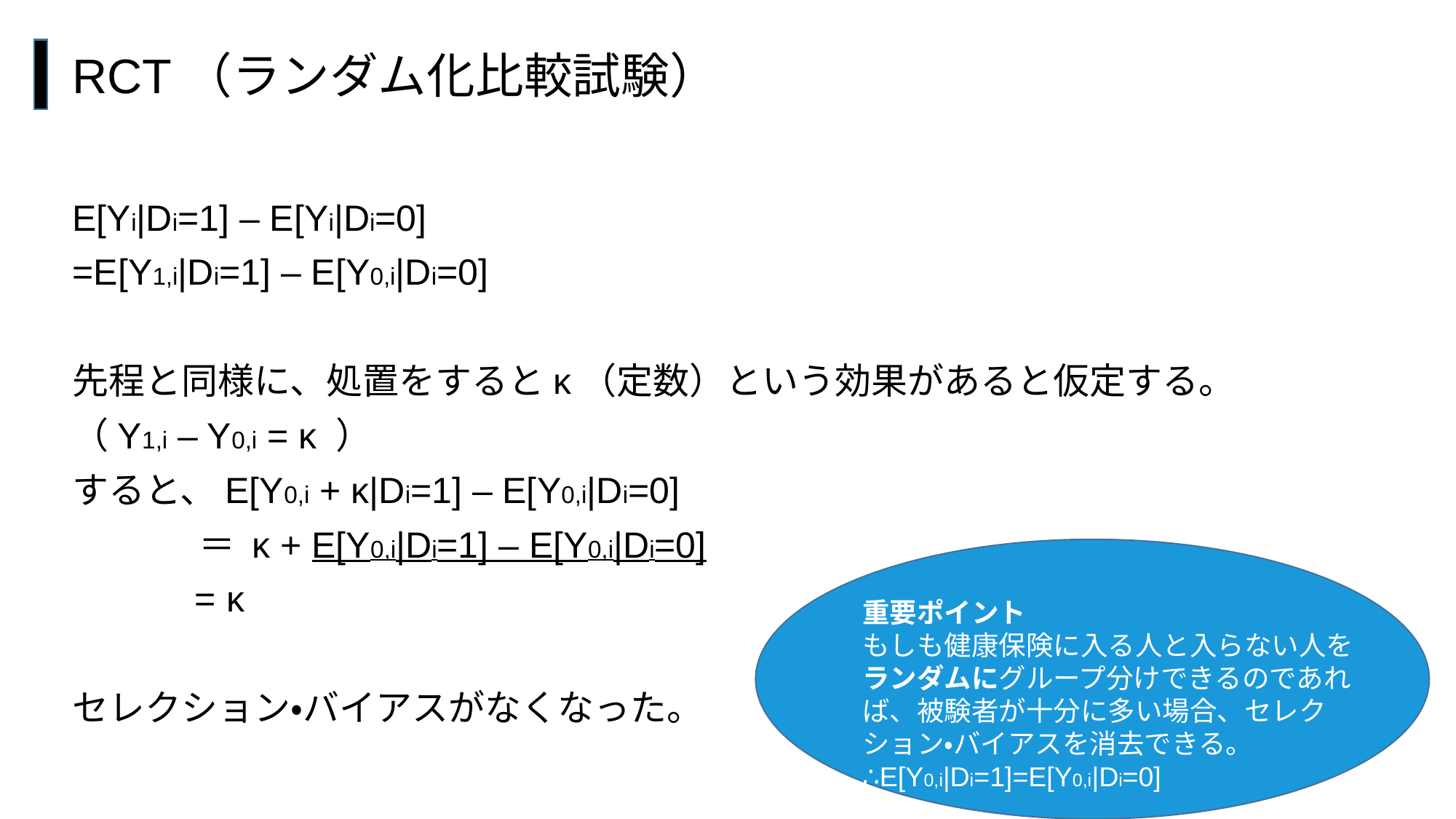

RCT（ランダム化比較試験）

E[Yi|Di=1] – E[Yi|Di=0]
=E[Y1,i|Di=1] – E[Y0,i|Di=0]

先程と同様に、処置をするとκ（定数）という効果があると仮定する。
（Y1,i – Y0,i = κ ）
すると、E[Y0,i + κ|Di=1] – E[Y0,i|Di=0]
 　　　＝ κ + E[Y0,i|Di=1] – E[Y0,i|Di=0]
            = κ

セレクション・バイアスがなくなった。
#

重要ポイント
もしも健康保険に入る人と入らない人をランダムにグループ分けできるのであれば、被験者が十分に多い場合、セレクション・バイアスを消去できる。
∴E[Y0,i|Di=1]=E[Y0,i|Di=0]
セレクション・バイアス